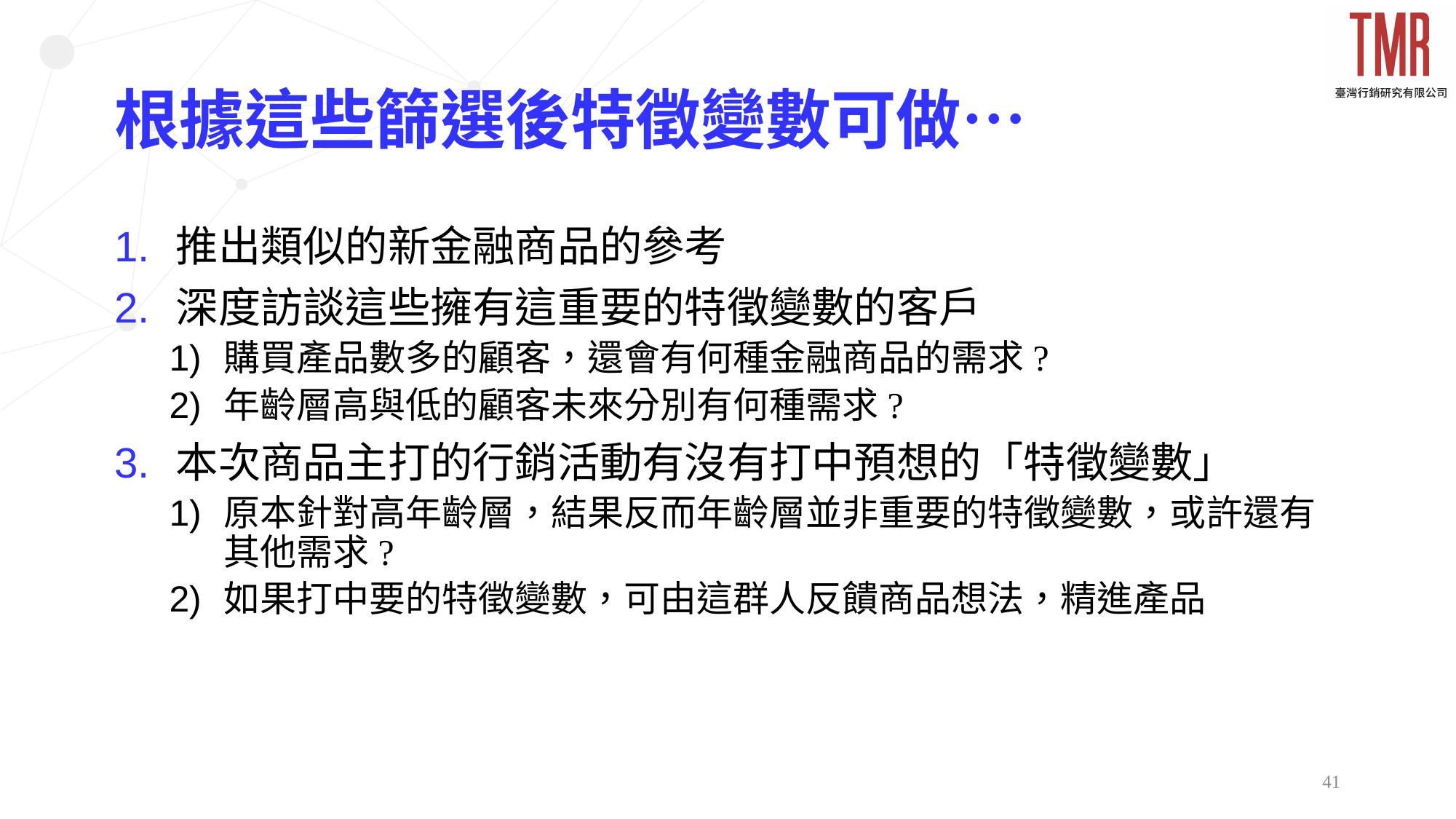

# 根據這些篩選後特徵變數可做…
推出類似的新金融商品的參考
深度訪談這些擁有這重要的特徵變數的客戶
購買產品數多的顧客，還會有何種金融商品的需求?
年齡層高與低的顧客未來分別有何種需求?
本次商品主打的行銷活動有沒有打中預想的「特徵變數」
原本針對高年齡層，結果反而年齡層並非重要的特徵變數，或許還有其他需求?
如果打中要的特徵變數，可由這群人反饋商品想法，精進產品

41